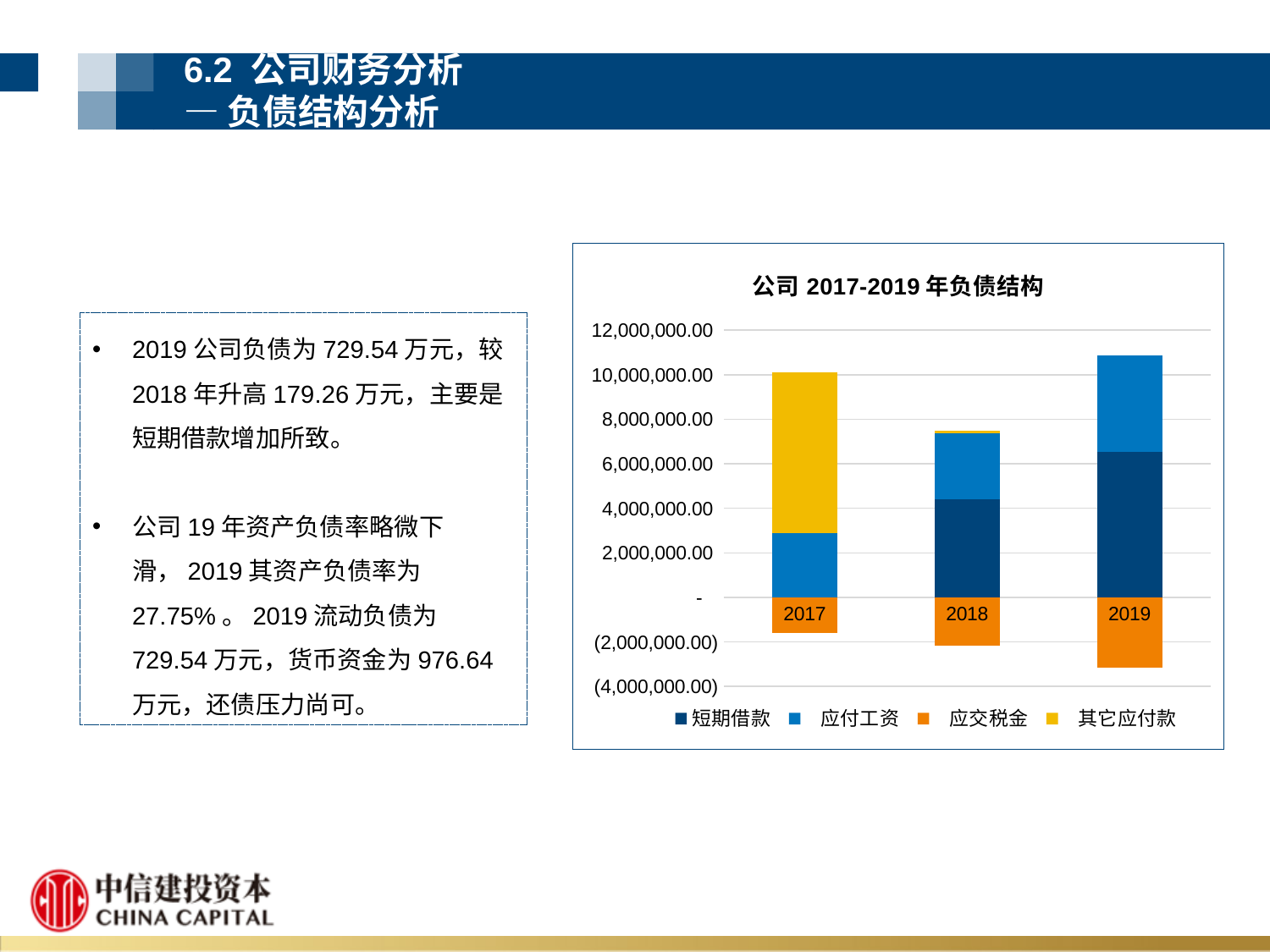

6.2 公司财务分析
—负债结构分析

### Chart: 公司2017-2019年负债结构

| Category | 短期借款 |   应付工资 |   应交税金 |   其它应付款 |
|---|---|---|---|---|
| 2017 | None | 2864736.06 | -1582764.13 | 7247698.47 |
| 2018 | 4400000.0 | 2956941.94 | -2186912.23 | 120345.03 |
| 2019 | 6550000.0 | 4320879.63 | -3177701.14 | 0.0 |
2019公司负债为729.54万元，较2018年升高179.26万元，主要是短期借款增加所致。

公司19年资产负债率略微下滑，2019其资产负债率为 27.75%。2019流动负债为 729.54万元，货币资金为976.64万元，还债压力尚可。